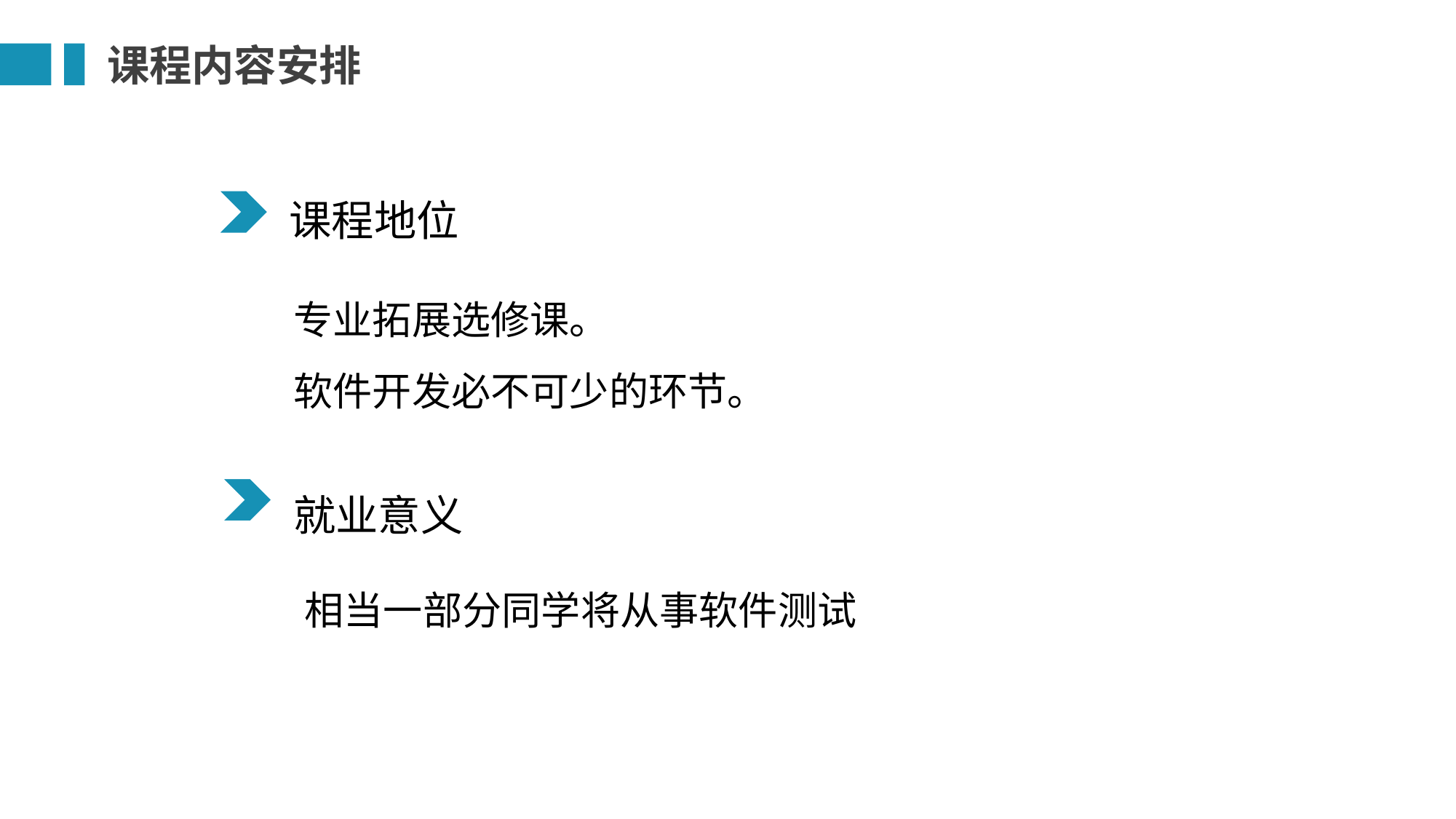

课程内容安排

课程地位

专业拓展选修课。
软件开发必不可少的环节。
就业意义

相当一部分同学将从事软件测试
6